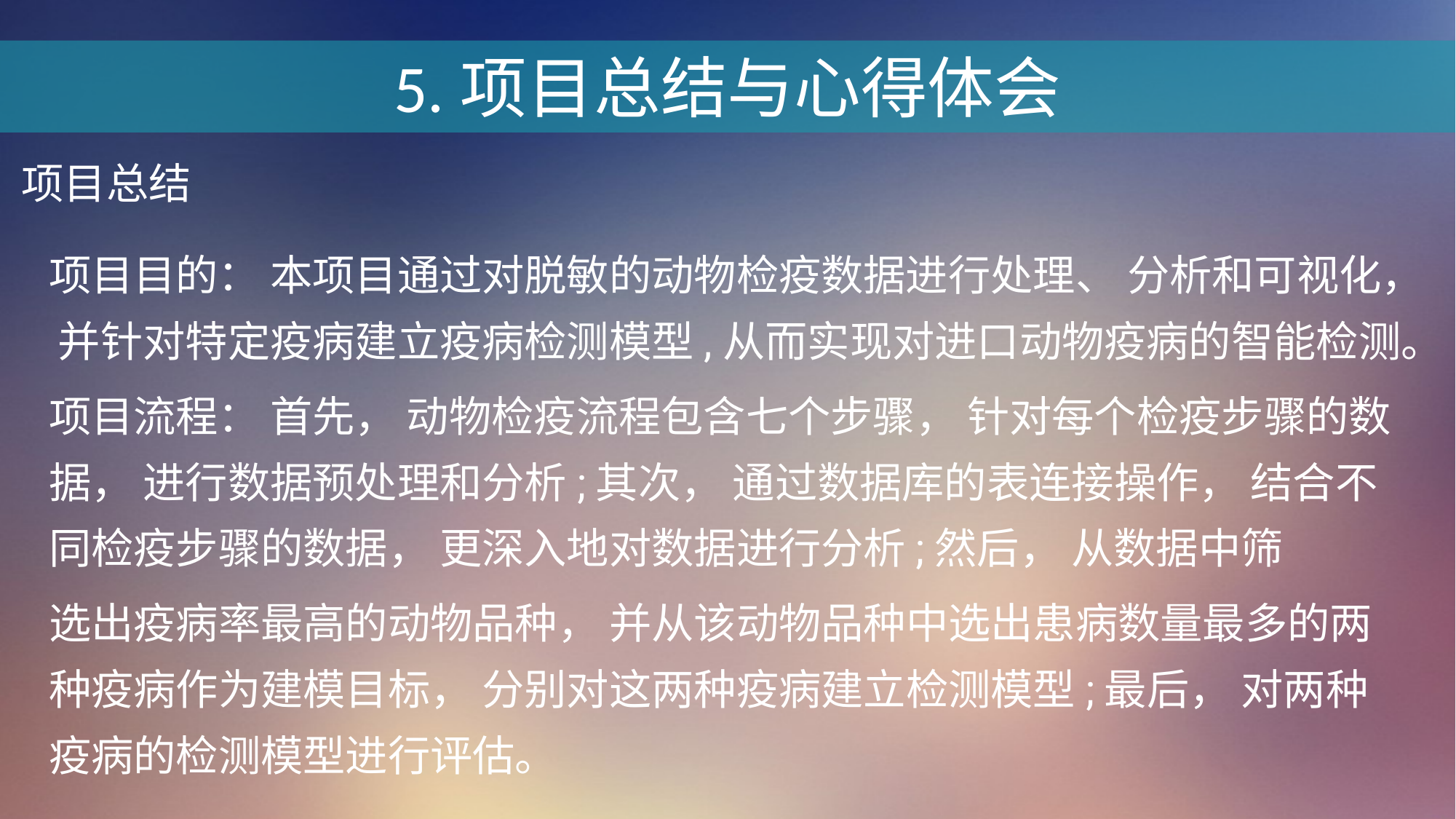

5.项目总结与心得体会

项目总结

项目目的： 本项目通过对脱敏的动物检疫数据进行处理、 分析和可视化， 并针对特定疫病建立疫病检测模型,从而实现对进口动物疫病的智能检测。
项目流程： 首先， 动物检疫流程包含七个步骤， 针对每个检疫步骤的数据， 进行数据预处理和分析;其次， 通过数据库的表连接操作， 结合不同检疫步骤的数据， 更深入地对数据进行分析;然后， 从数据中筛
选出疫病率最高的动物品种， 并从该动物品种中选出患病数量最多的两种疫病作为建模目标， 分别对这两种疫病建立检测模型;最后， 对两种疫病的检测模型进行评估。